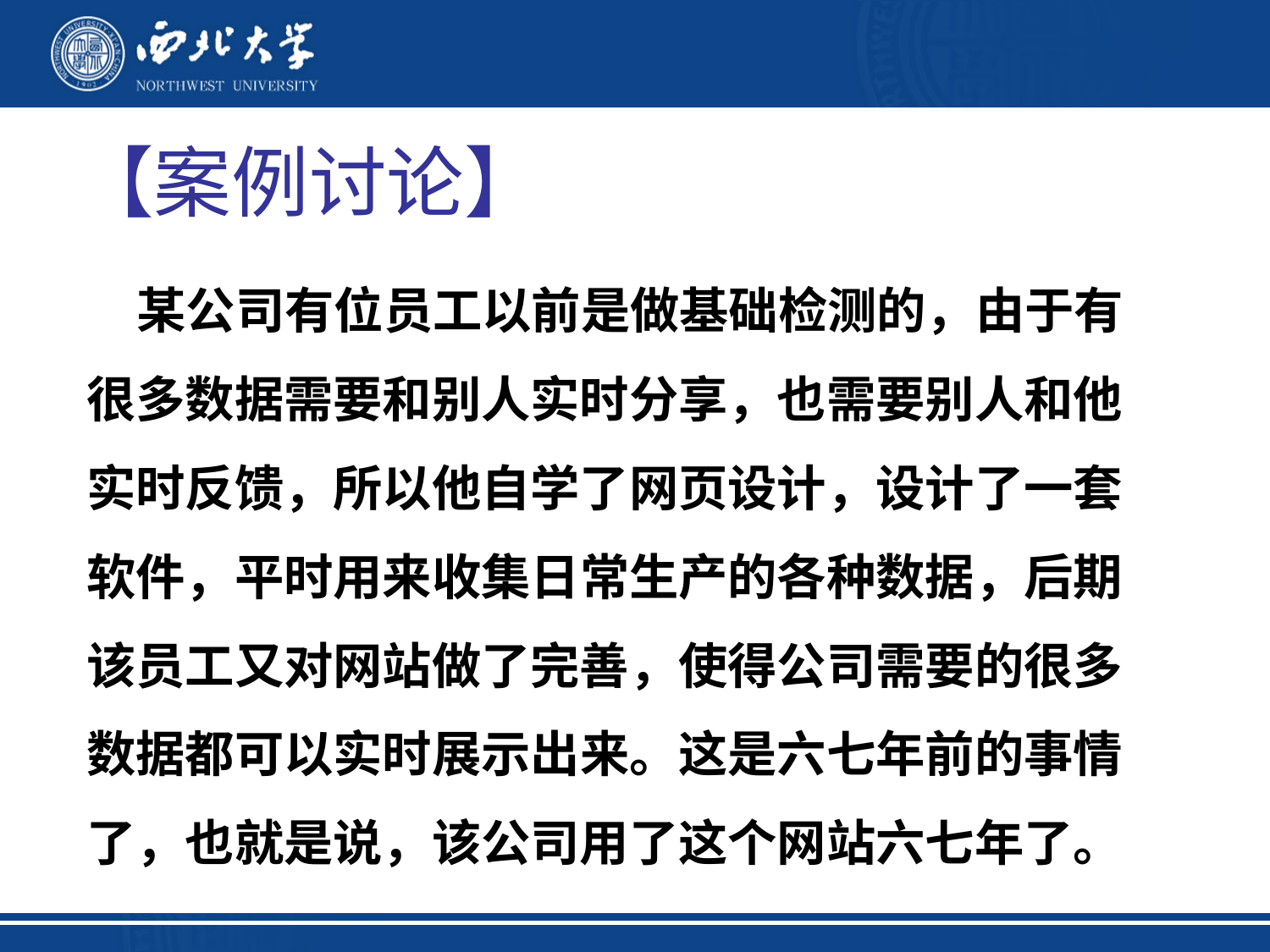

# 【案例讨论】
某公司有位员工以前是做基础检测的，由于有很多数据需要和别人实时分享，也需要别人和他实时反馈，所以他自学了网页设计，设计了一套软件，平时用来收集日常生产的各种数据，后期该员工又对网站做了完善，使得公司需要的很多数据都可以实时展示出来。这是六七年前的事情了，也就是说，该公司用了这个网站六七年了。